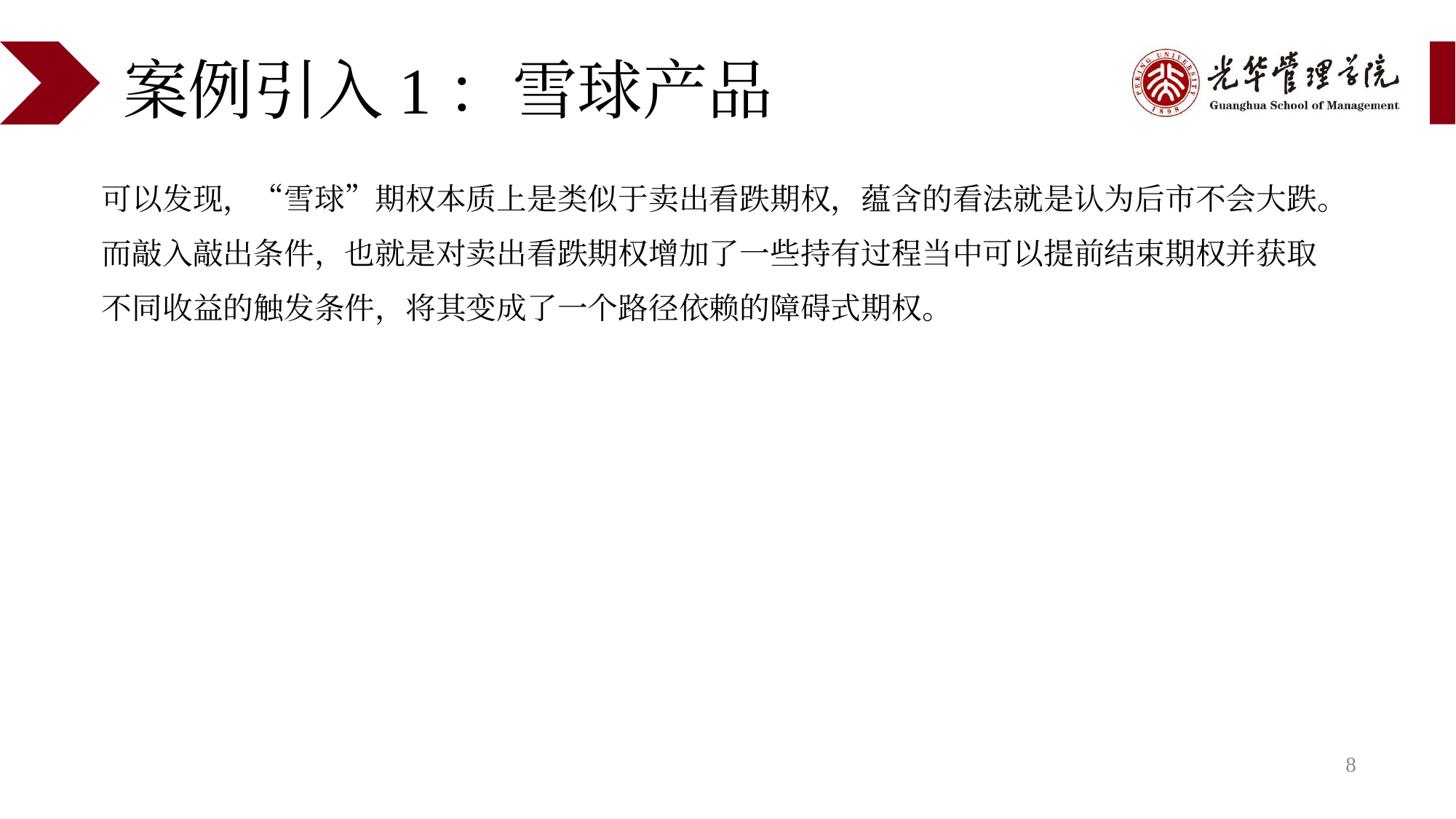

# 案例引入1：雪球产品
可以发现，“雪球”期权本质上是类似于卖出看跌期权，蕴含的看法就是认为后市不会大跌。而敲入敲出条件，也就是对卖出看跌期权增加了一些持有过程当中可以提前结束期权并获取不同收益的触发条件，将其变成了一个路径依赖的障碍式期权。

8